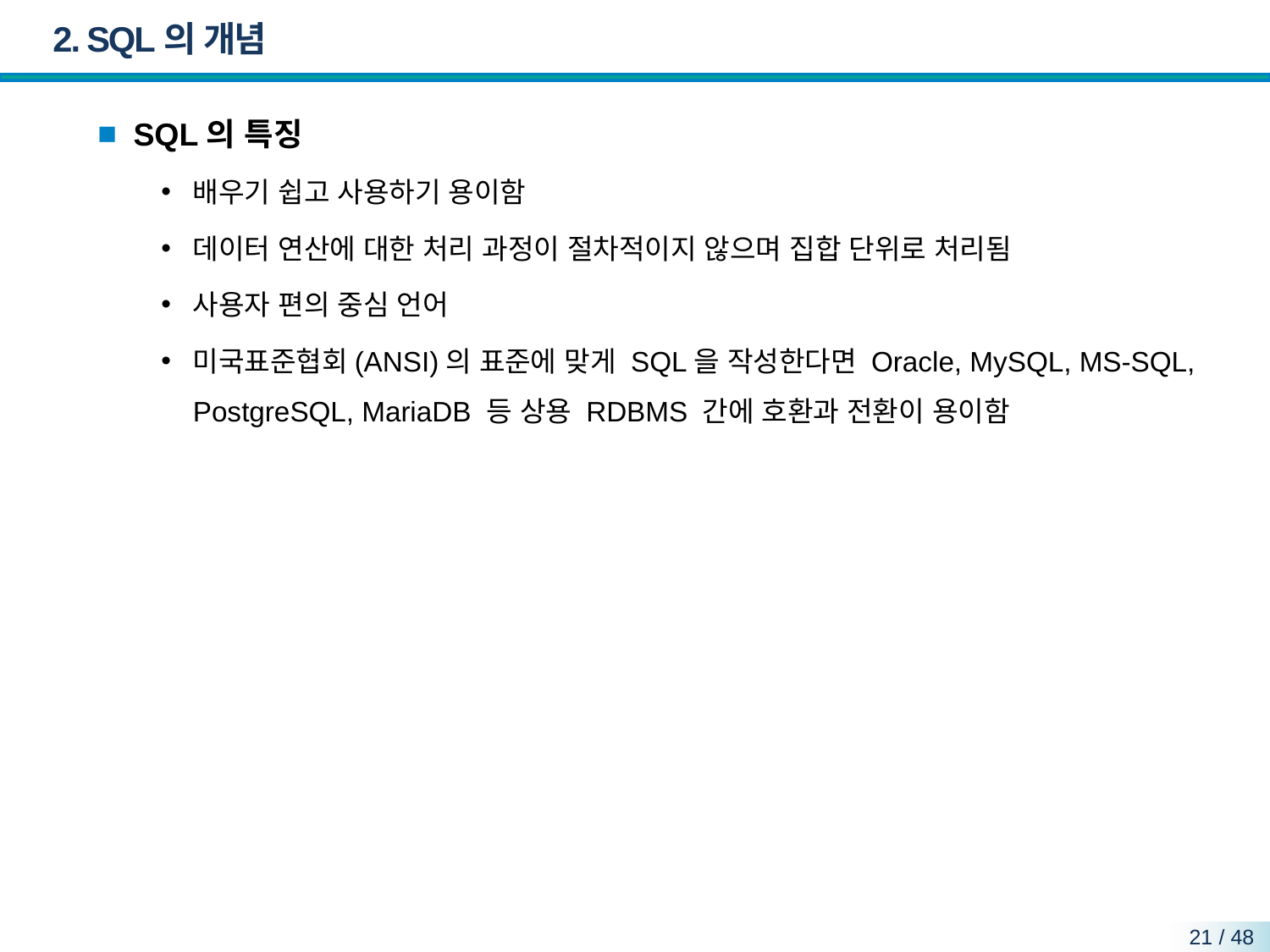

# 2. SQL의 개념
SQL의 특징
배우기 쉽고 사용하기 용이함
데이터 연산에 대한 처리 과정이 절차적이지 않으며 집합 단위로 처리됨
사용자 편의 중심 언어
미국표준협회(ANSI)의 표준에 맞게 SQL을 작성한다면 Oracle, MySQL, MS-SQL, PostgreSQL, MariaDB 등 상용 RDBMS 간에 호환과 전환이 용이함